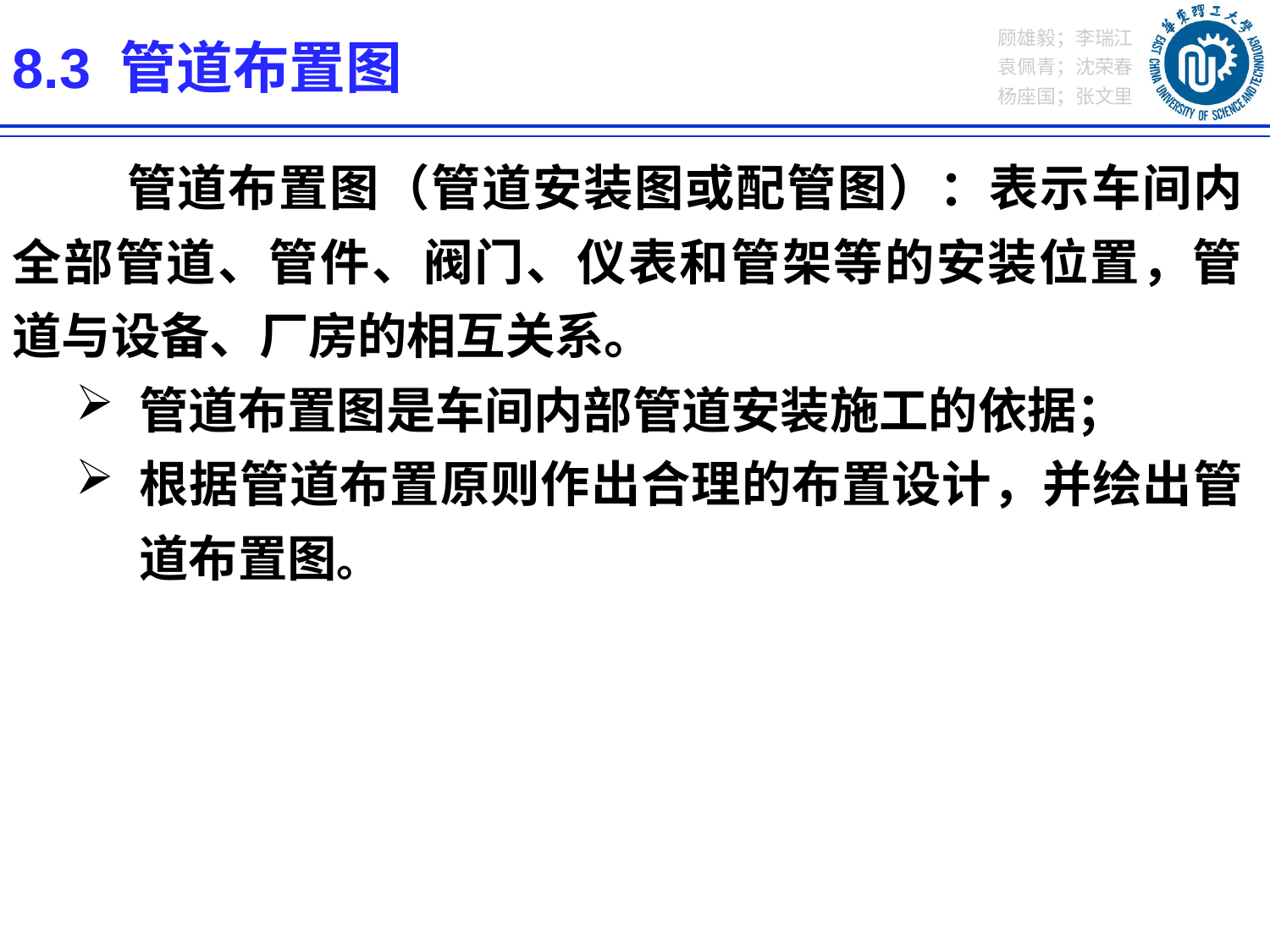

8.3 管道布置图
        管道布置图（管道安装图或配管图）：表示车间内全部管道、管件、阀门、仪表和管架等的安装位置，管道与设备、厂房的相互关系。
管道布置图是车间内部管道安装施工的依据；
根据管道布置原则作出合理的布置设计，并绘出管道布置图。